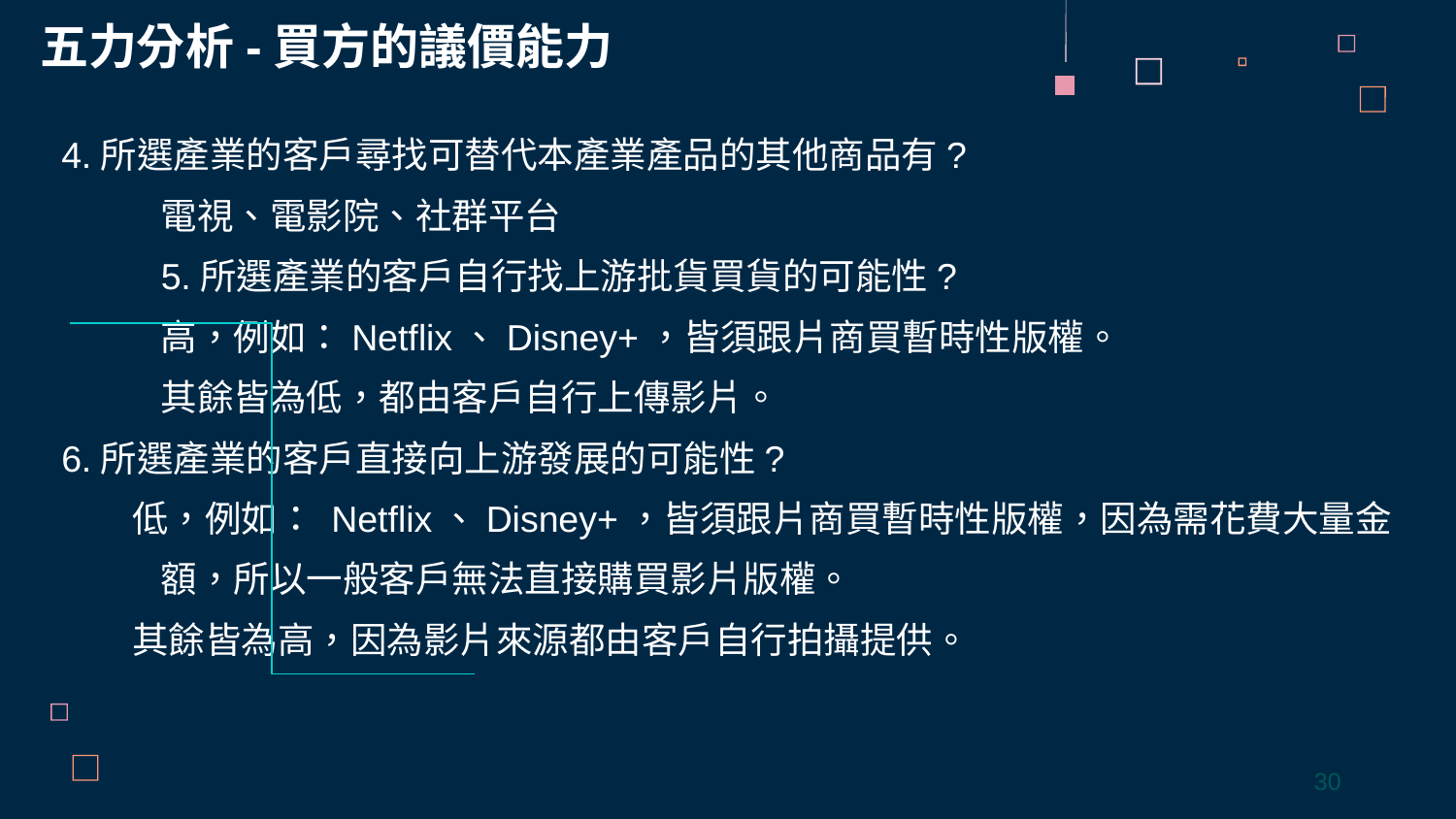

五力分析-買方的議價能力
4.所選產業的客戶尋找可替代本產業產品的其他商品有?
電視、電影院、社群平台
5.所選產業的客戶自行找上游批貨買貨的可能性?
高，例如：Netflix、Disney+，皆須跟片商買暫時性版權。
其餘皆為低，都由客戶自行上傳影片。
6.所選產業的客戶直接向上游發展的可能性?
低，例如： Netflix、Disney+，皆須跟片商買暫時性版權，因為需花費大量金額，所以一般客戶無法直接購買影片版權。
其餘皆為高，因為影片來源都由客戶自行拍攝提供。
30